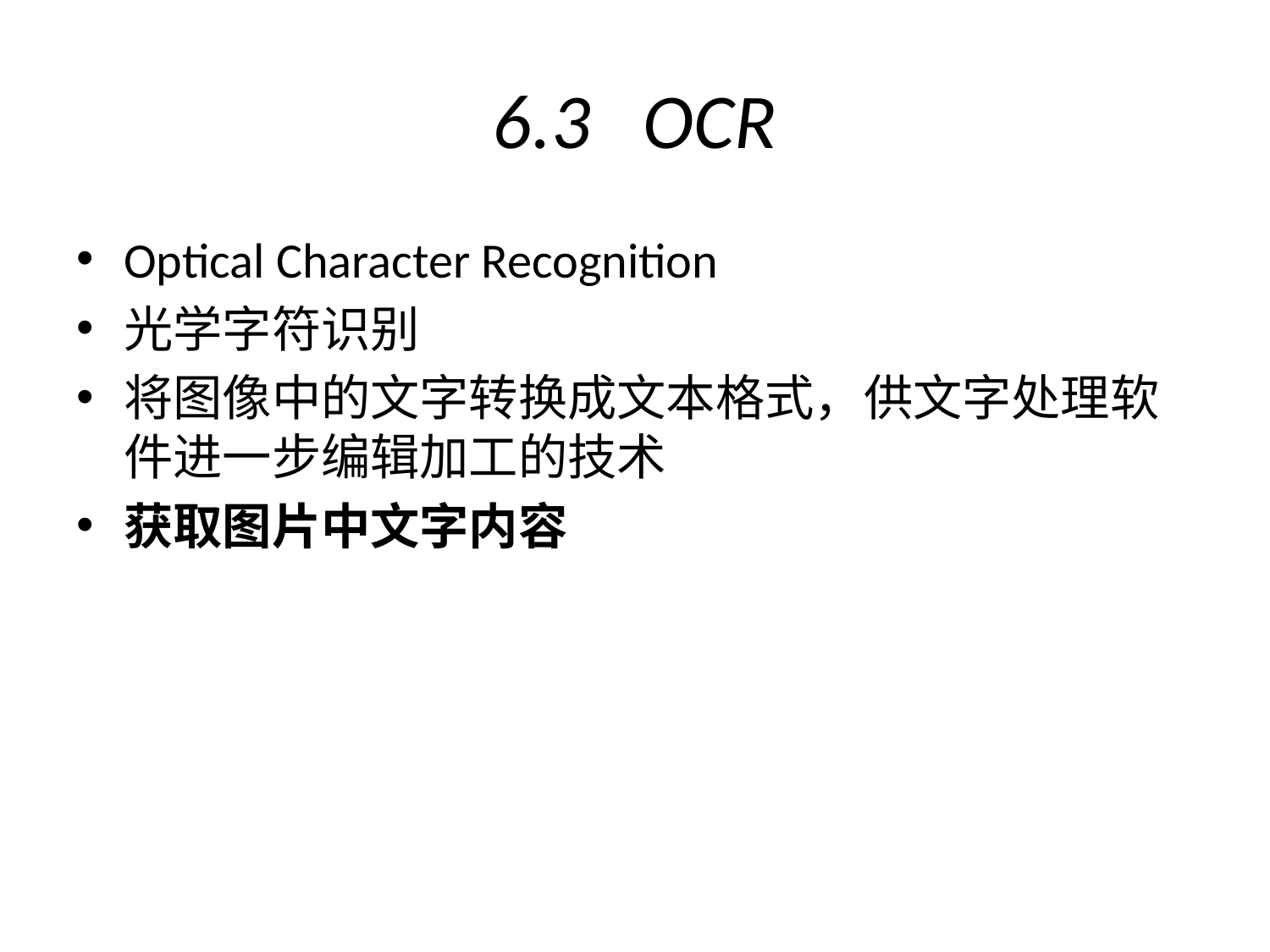

# 6.3   OCR
Optical Character Recognition
光学字符识别
将图像中的文字转换成文本格式，供文字处理软件进一步编辑加工的技术
获取图片中文字内容